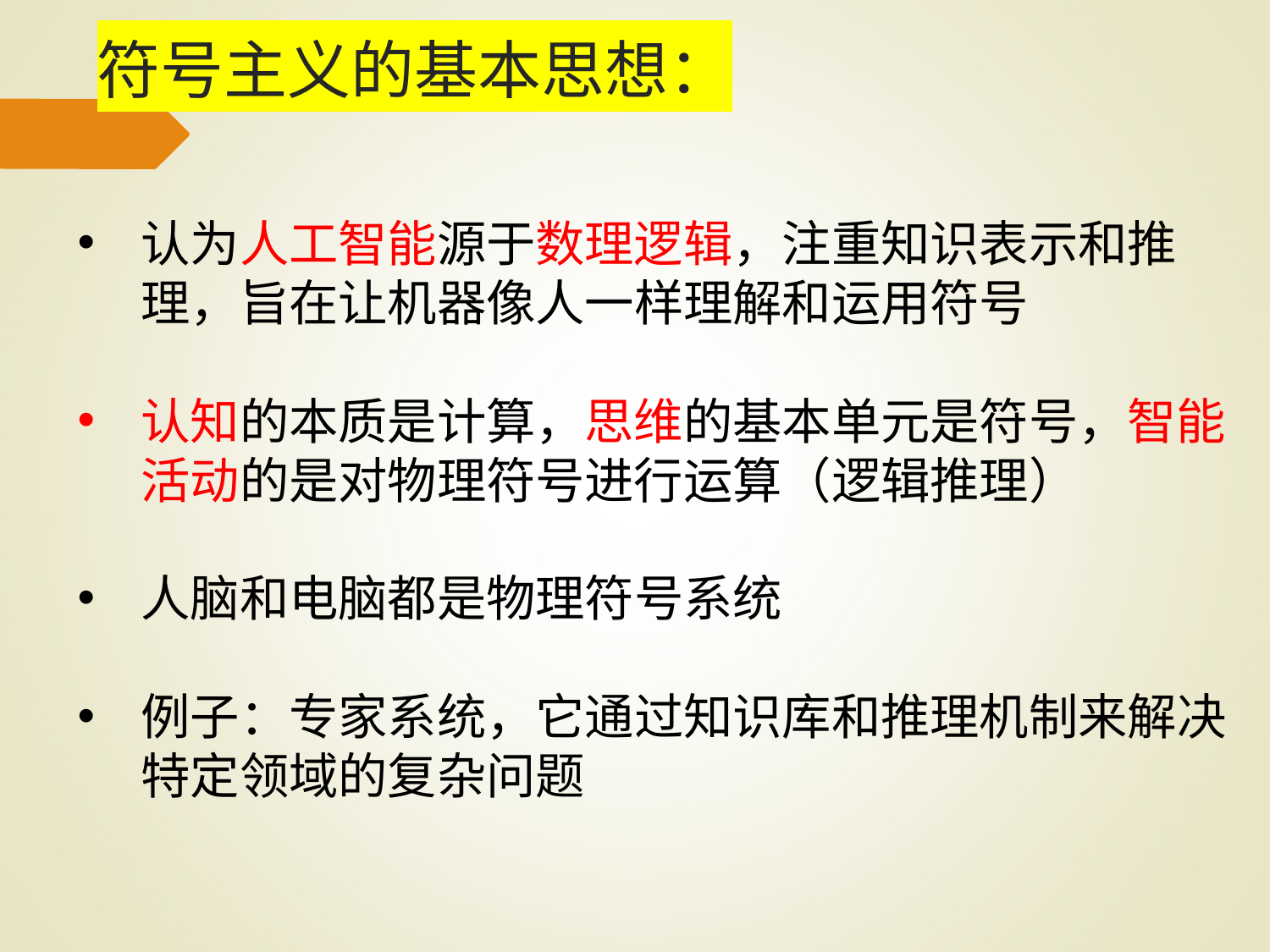

符号主义的基本思想：
认为人工智能源于数理逻辑，注重知识表示和推理，旨在让机器像人一样理解和运用符号

认知的本质是计算，思维的基本单元是符号，智能活动的是对物理符号进行运算（逻辑推理）

人脑和电脑都是物理符号系统

例子：专家系统，它通过知识库和推理机制来解决特定领域的复杂问题